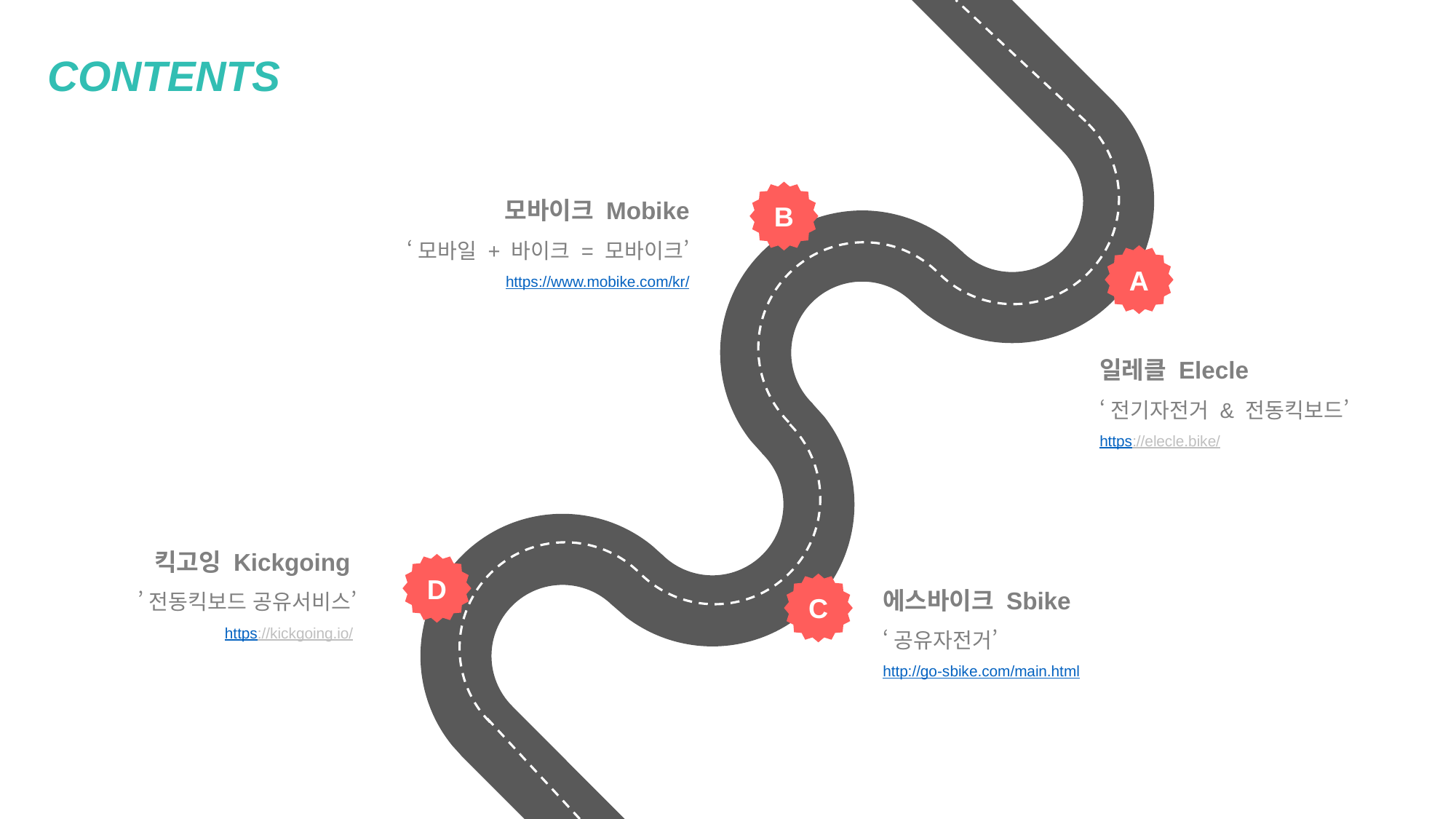

CONTENTS
모바이크 Mobike
‘모바일 + 바이크 = 모바이크’
https://www.mobike.com/kr/
B
A
일레클 Elecle
‘전기자전거 & 전동킥보드’
https://elecle.bike/
킥고잉 Kickgoing
’전동킥보드 공유서비스’
https://kickgoing.io/
D
에스바이크 Sbike
‘공유자전거’
http://go-sbike.com/main.html
C